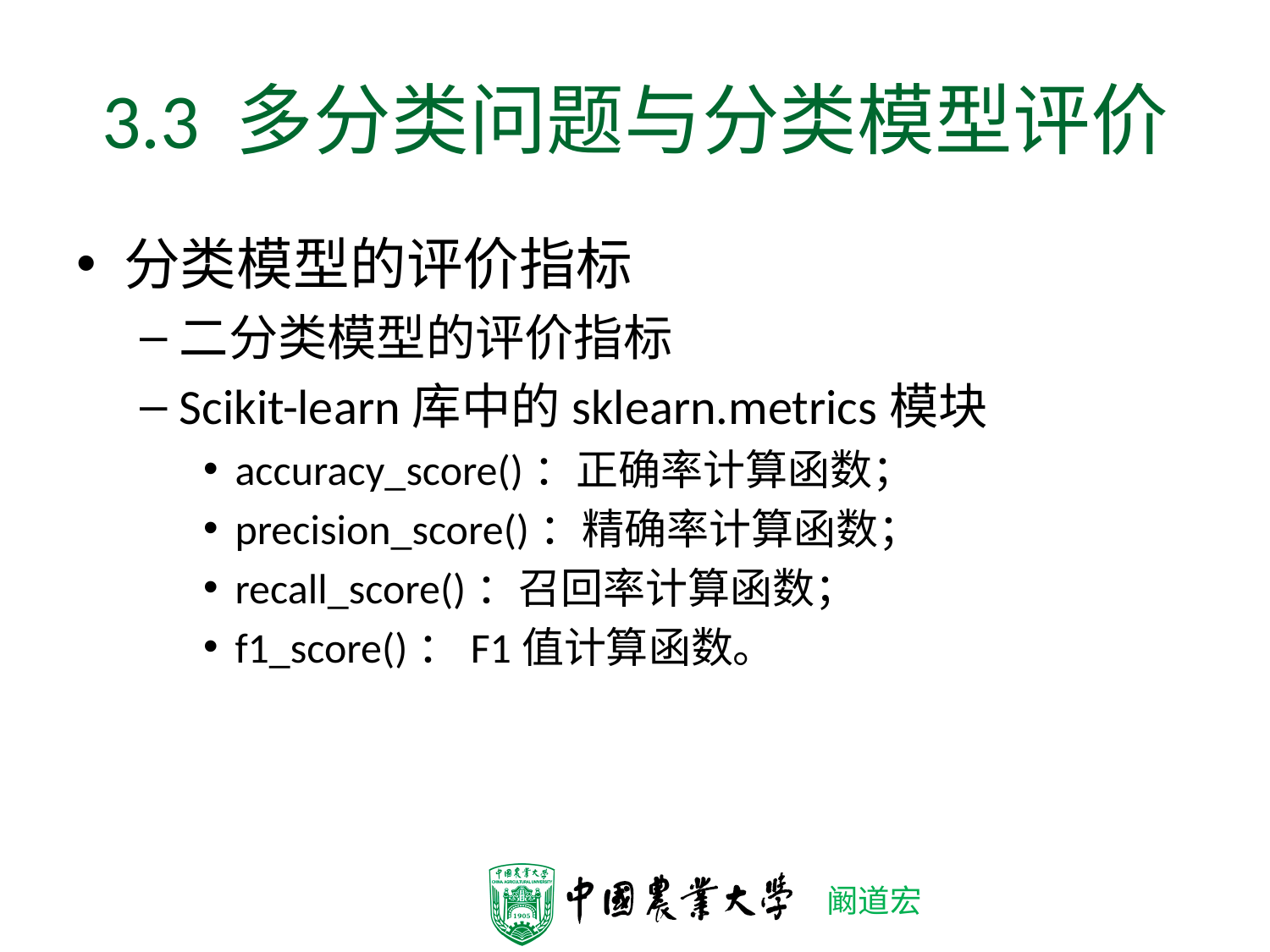

# 3.3 多分类问题与分类模型评价
分类模型的评价指标
二分类模型的评价指标
Scikit-learn库中的sklearn.metrics模块
accuracy_score()：正确率计算函数；
precision_score()：精确率计算函数；
recall_score()：召回率计算函数；
f1_score()：F1值计算函数。